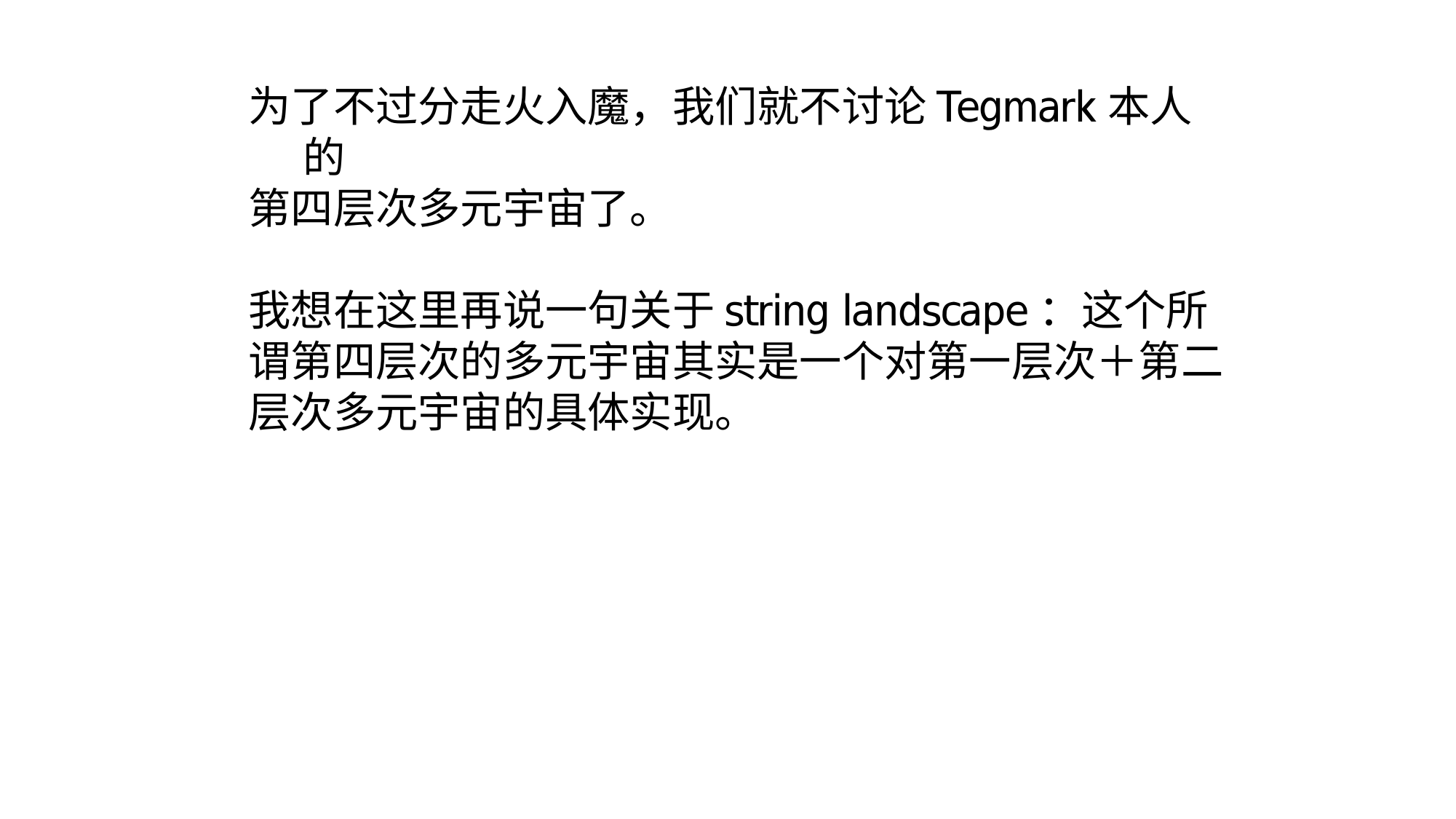

为了不过分走火入魔，我们就不讨论Tegmark本人的
第四层次多元宇宙了。

我想在这里再说一句关于string landscape：这个所
谓第四层次的多元宇宙其实是一个对第一层次＋第二
层次多元宇宙的具体实现。